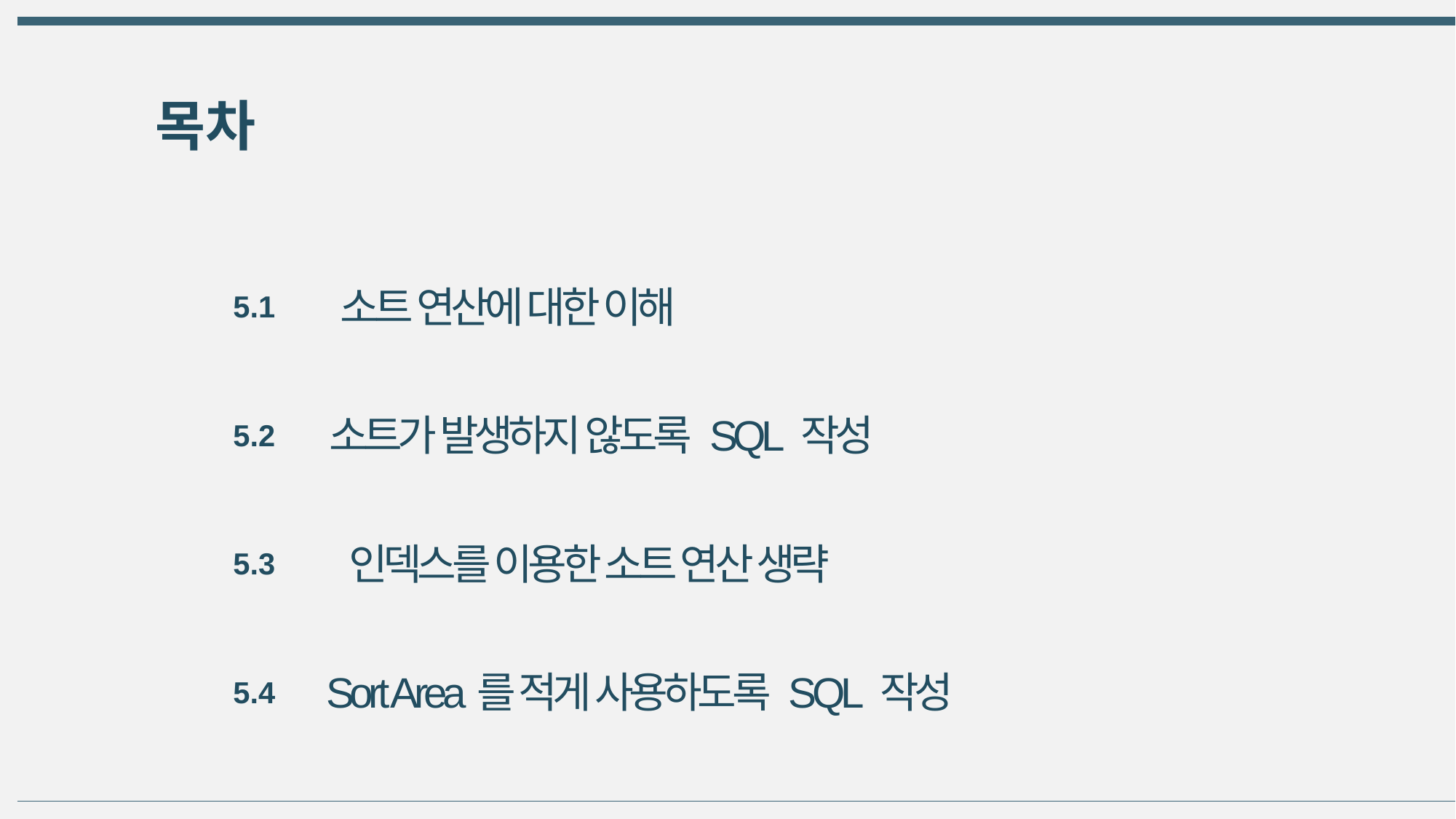

목차
소트 연산에 대한 이해
5.1
소트가 발생하지 않도록 SQL 작성
5.2
인덱스를 이용한 소트 연산 생략
5.3
Sort Area를 적게 사용하도록 SQL 작성
5.4